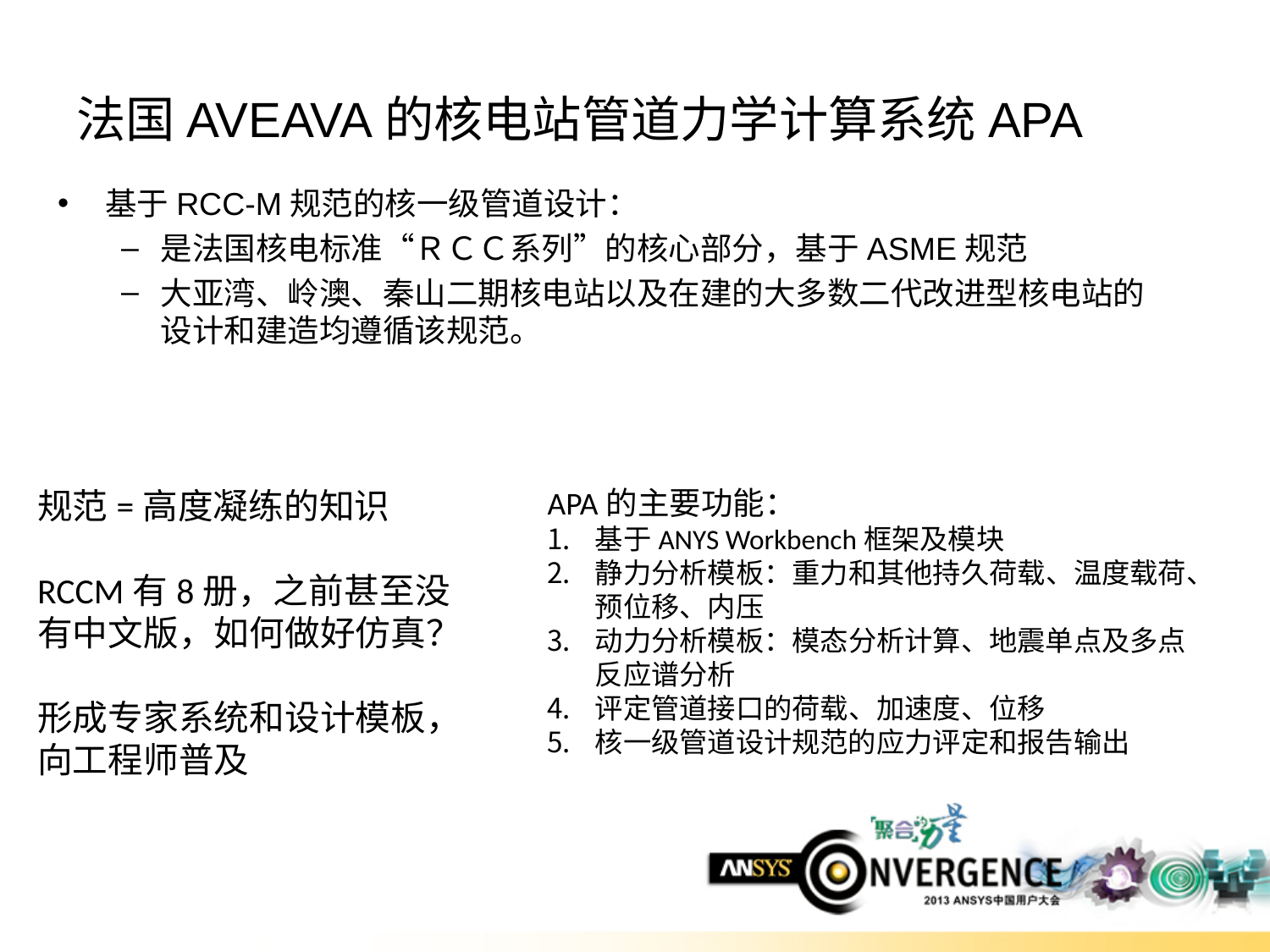

# 法国AVEAVA的核电站管道力学计算系统APA
基于RCC-M规范的核一级管道设计：
是法国核电标准“ＲＣＣ系列”的核心部分，基于ASME规范
大亚湾、岭澳、秦山二期核电站以及在建的大多数二代改进型核电站的设计和建造均遵循该规范。
规范=高度凝练的知识

RCCM有8册，之前甚至没有中文版，如何做好仿真？

形成专家系统和设计模板，
向工程师普及

APA的主要功能：
基于ANYS Workbench框架及模块
静力分析模板：重力和其他持久荷载、温度载荷、预位移、内压
动力分析模板：模态分析计算、地震单点及多点反应谱分析
评定管道接口的荷载、加速度、位移
核一级管道设计规范的应力评定和报告输出